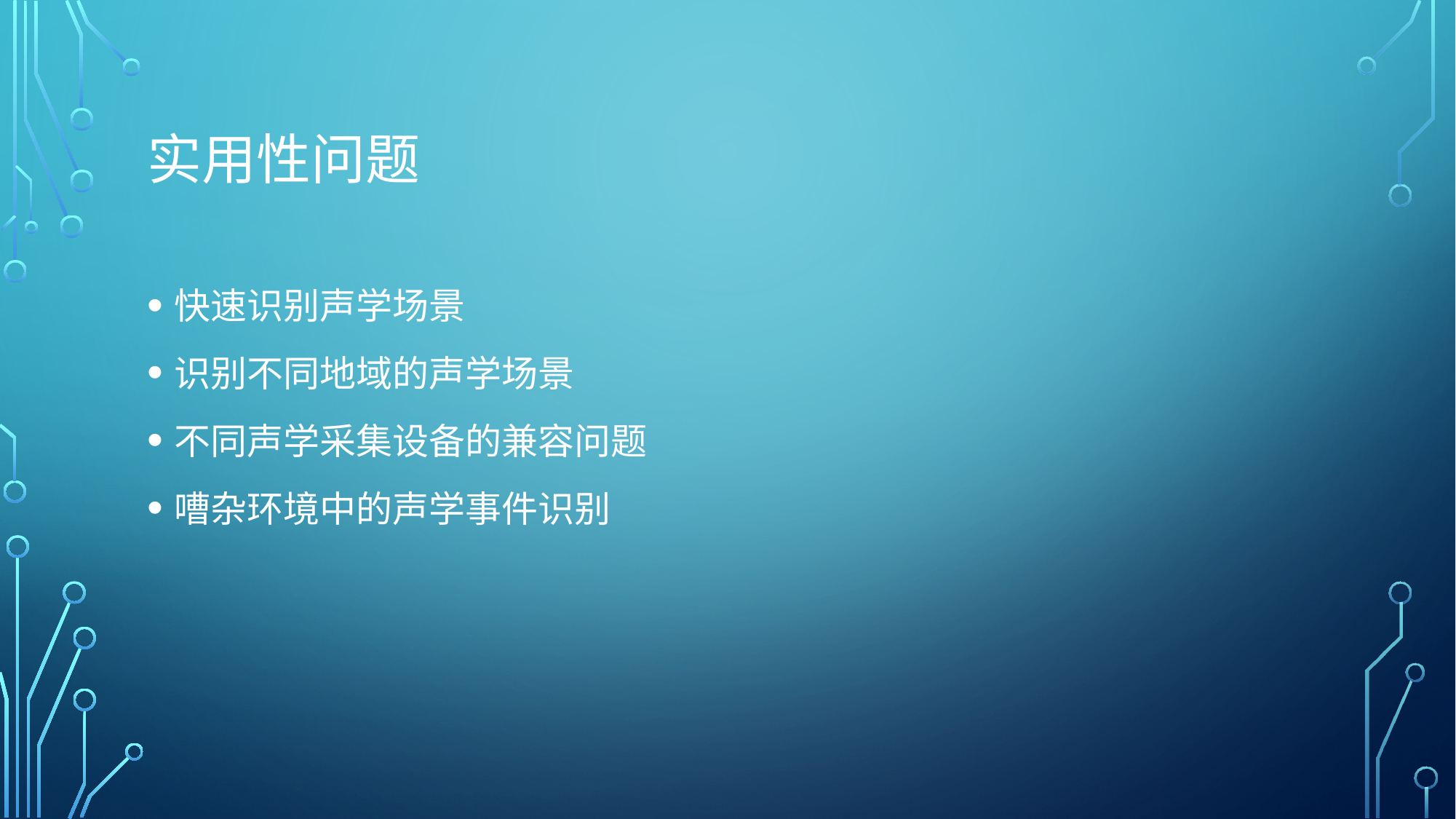

# 实用性问题
快速识别声学场景
识别不同地域的声学场景
不同声学采集设备的兼容问题
嘈杂环境中的声学事件识别